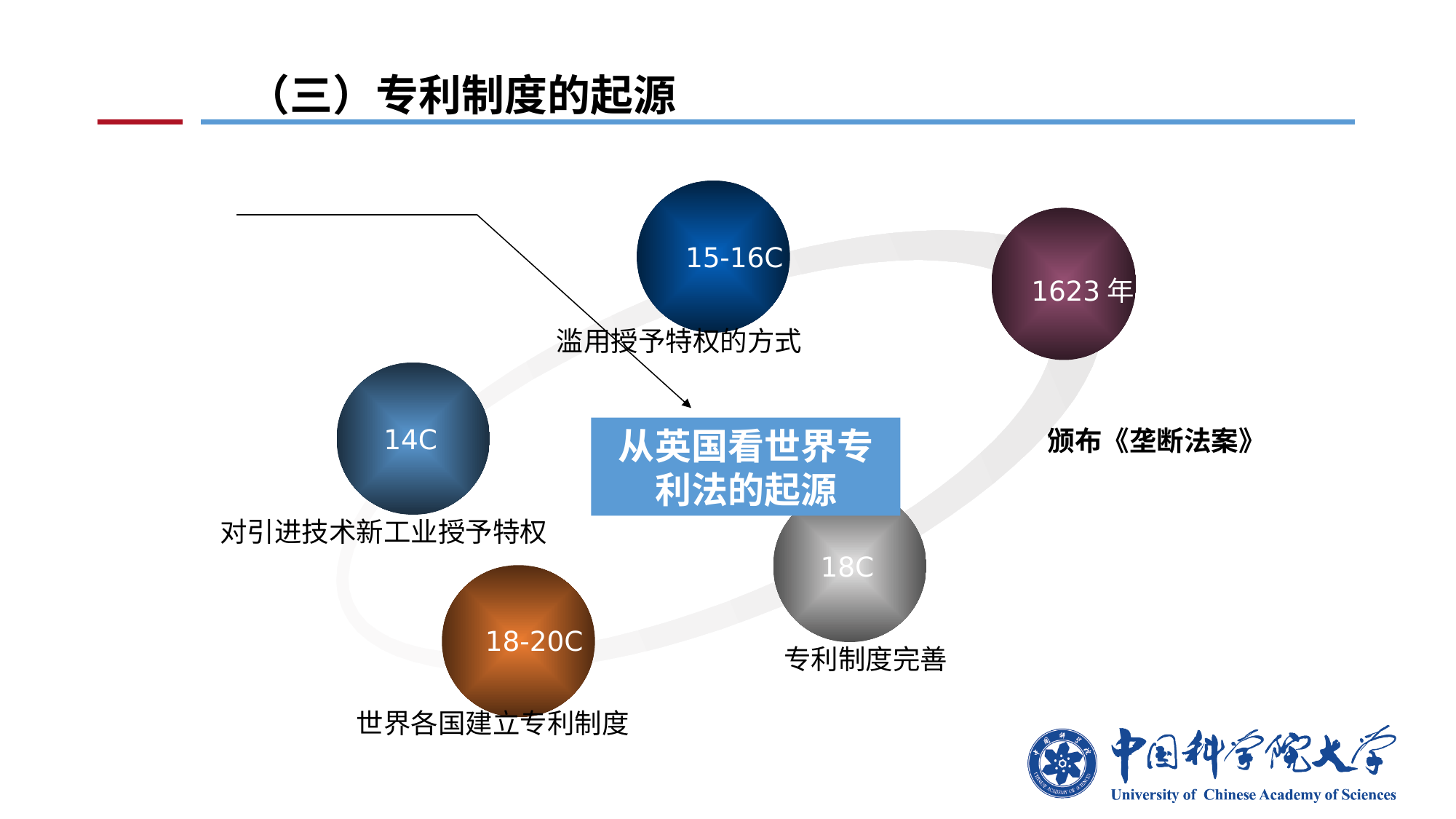

# （三）专利制度的起源

15-16C
1623年

14C
从英国看世界专利法的起源

18C

18-20C
滥用授予特权的方式
颁布《垄断法案》
对引进技术新工业授予特权
专利制度完善
世界各国建立专利制度